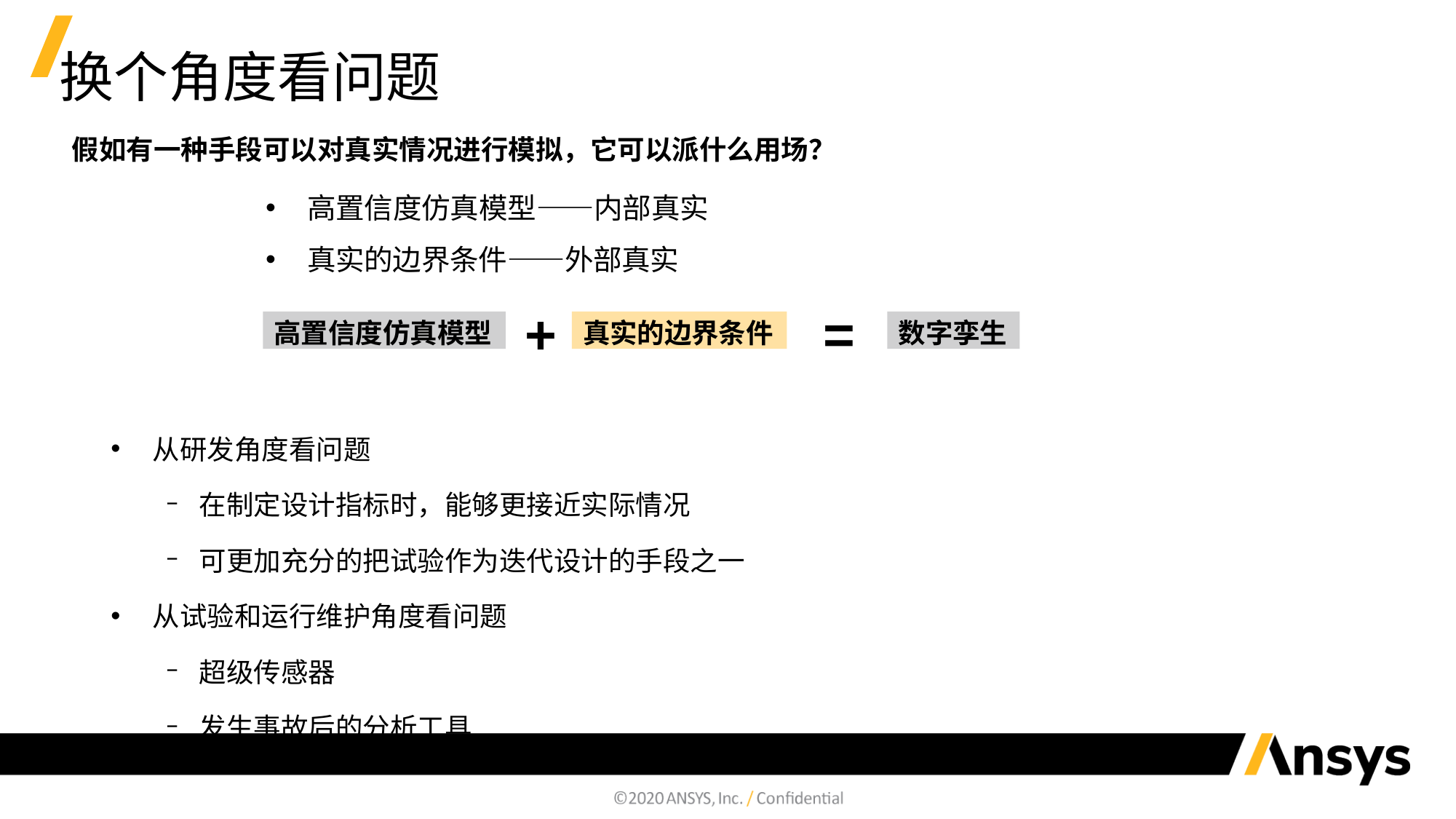

# 换个角度看问题
假如有一种手段可以对真实情况进行模拟，它可以派什么用场？

高置信度仿真模型——内部真实
真实的边界条件——外部真实
+
=
高置信度仿真模型
真实的边界条件
数字孪生
从研发角度看问题
在制定设计指标时，能够更接近实际情况
可更加充分的把试验作为迭代设计的手段之一
从试验和运行维护角度看问题
超级传感器
发生事故后的分析工具